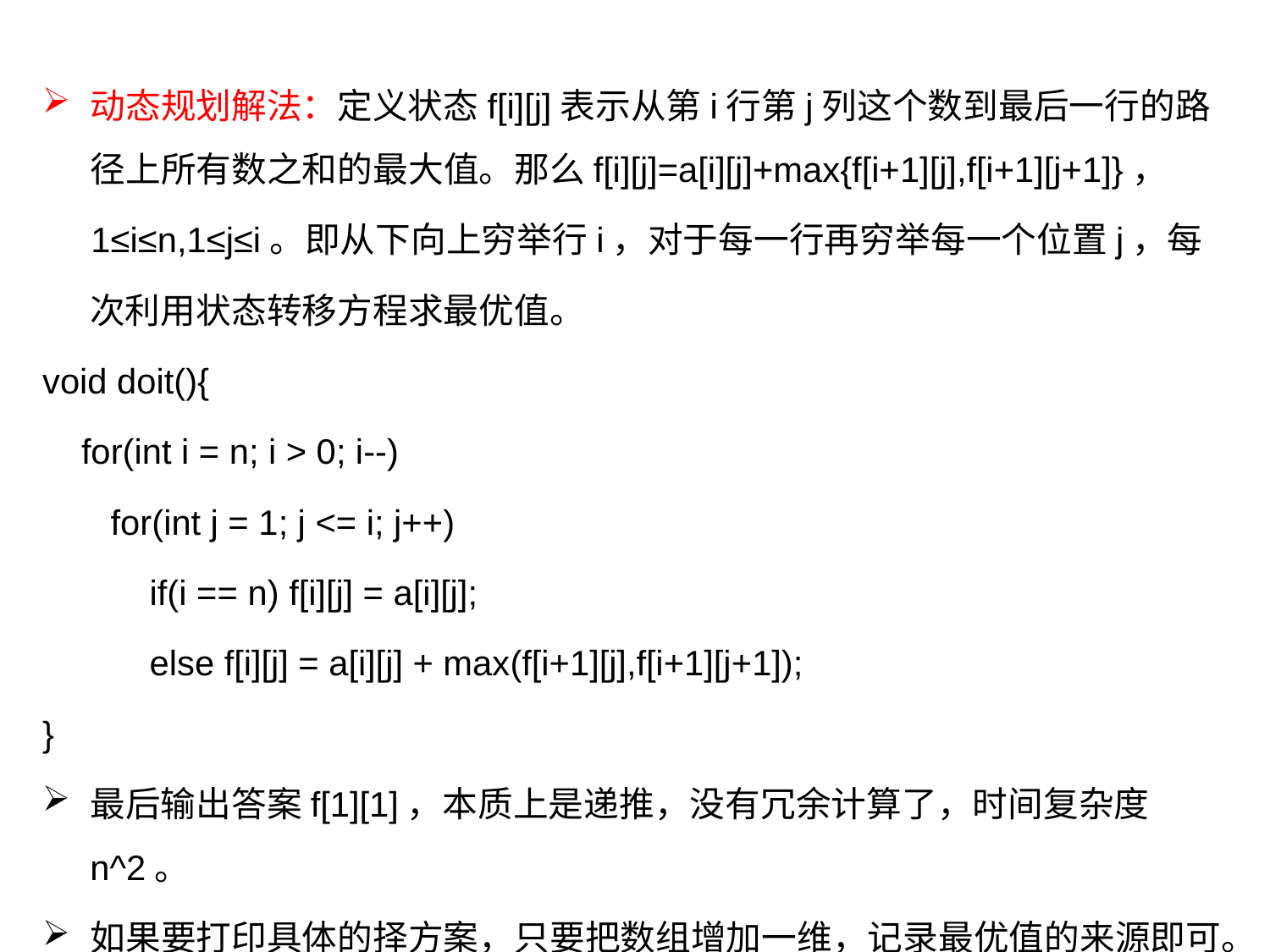

动态规划解法：定义状态f[i][j]表示从第i行第j列这个数到最后一行的路径上所有数之和的最大值。那么f[i][j]=a[i][j]+max{f[i+1][j],f[i+1][j+1]}，
     1≤i≤n,1≤j≤i。即从下向上穷举行i，对于每一行再穷举每一个位置j，每
     次利用状态转移方程求最优值。
void doit(){
    for(int i = n; i > 0; i--)
       for(int j = 1; j <= i; j++)
           if(i == n) f[i][j] = a[i][j];
           else f[i][j] = a[i][j] + max(f[i+1][j],f[i+1][j+1]);
}
最后输出答案f[1][1]，本质上是递推，没有冗余计算了，时间复杂度n^2。
如果要打印具体的择方案，只要把数组增加一维，记录最优值的来源即可。